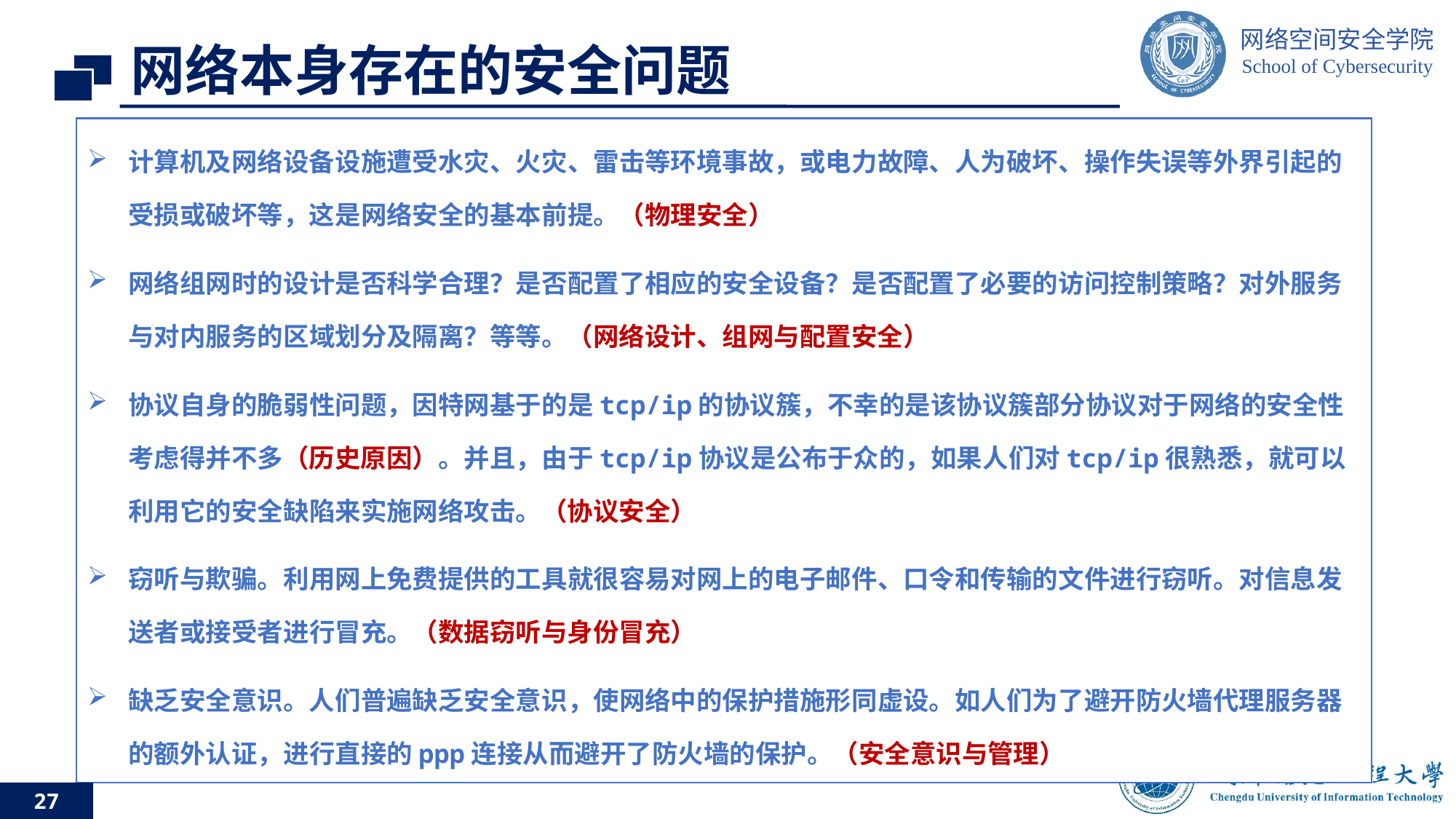

# 网络本身存在的安全问题
计算机及网络设备设施遭受水灾、火灾、雷击等环境事故，或电力故障、人为破坏、操作失误等外界引起的受损或破坏等，这是网络安全的基本前提。（物理安全）
网络组网时的设计是否科学合理？是否配置了相应的安全设备？是否配置了必要的访问控制策略？对外服务与对内服务的区域划分及隔离？等等。（网络设计、组网与配置安全）
协议自身的脆弱性问题，因特网基于的是tcp/ip的协议簇，不幸的是该协议簇部分协议对于网络的安全性考虑得并不多（历史原因）。并且，由于tcp/ip协议是公布于众的，如果人们对tcp/ip很熟悉，就可以利用它的安全缺陷来实施网络攻击。（协议安全）
窃听与欺骗。利用网上免费提供的工具就很容易对网上的电子邮件、口令和传输的文件进行窃听。对信息发送者或接受者进行冒充。（数据窃听与身份冒充）
缺乏安全意识。人们普遍缺乏安全意识，使网络中的保护措施形同虚设。如人们为了避开防火墙代理服务器的额外认证，进行直接的ppp连接从而避开了防火墙的保护。（安全意识与管理）
27